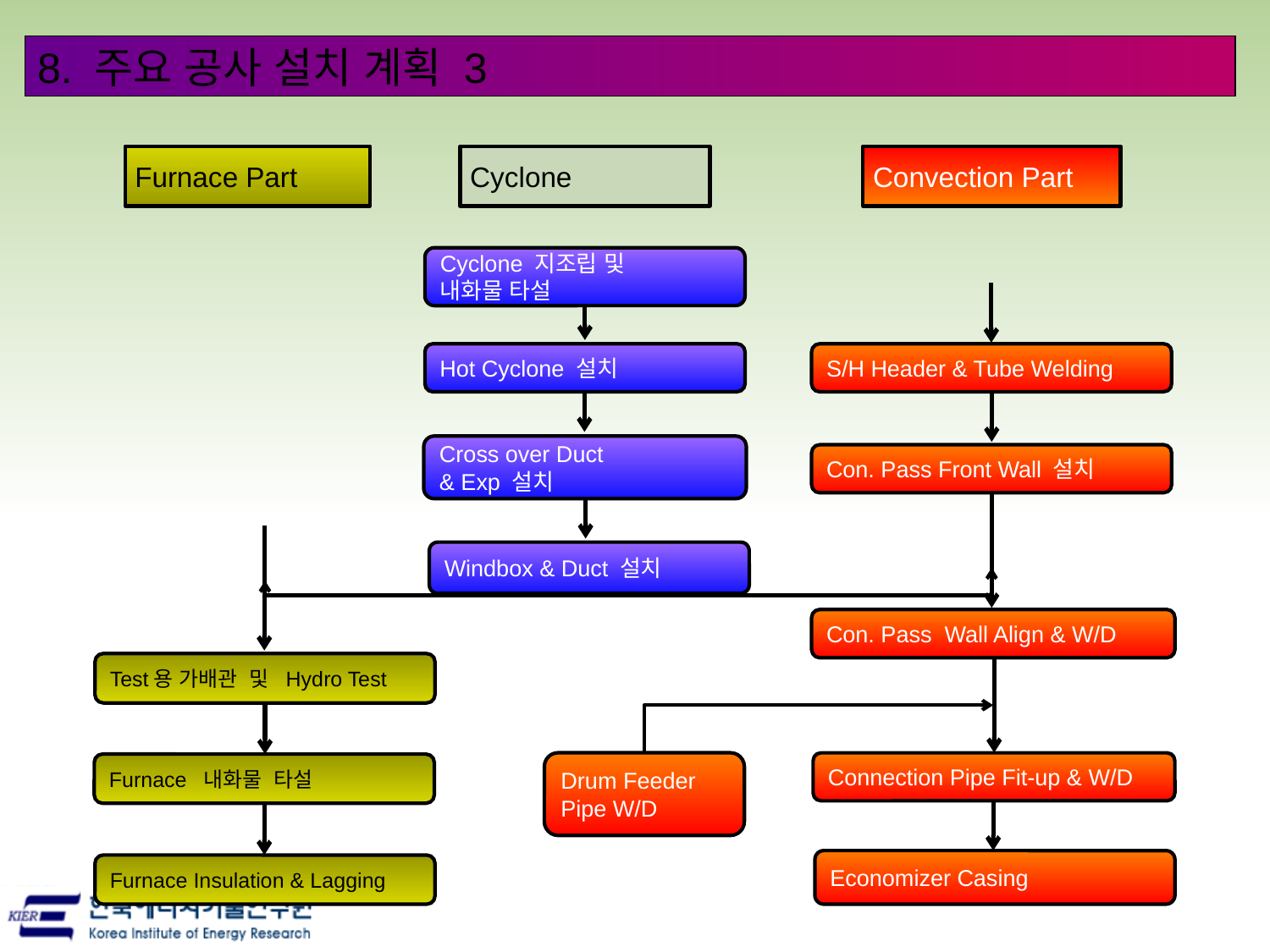

8. 주요 공사 설치 계획 3
Furnace Part
Cyclone
Convection Part
Cyclone 지조립 및
내화물 타설
Hot Cyclone 설치
S/H Header & Tube Welding
Cross over Duct
& Exp 설치
Con. Pass Front Wall 설치
Windbox & Duct 설치
Con. Pass  Wall Align & W/D
Test용 가배관  및  Hydro Test
Drum Feeder Pipe W/D
Connection Pipe Fit-up & W/D
Furnace  내화물  타설
Economizer Casing
Furnace Insulation & Lagging